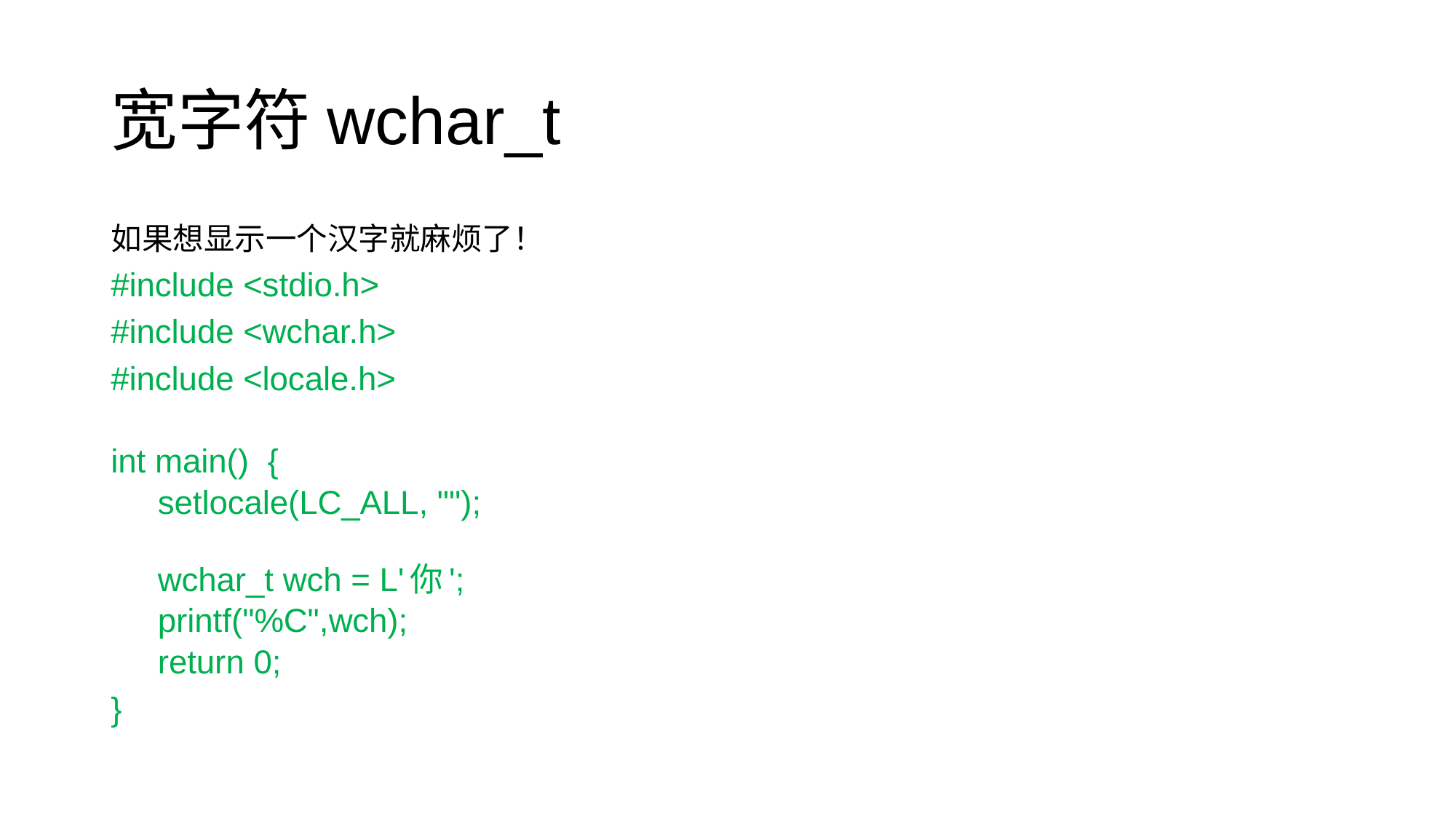

# 宽字符wchar_t
如果想显示一个汉字就麻烦了！
#include <stdio.h>
#include <wchar.h>
#include <locale.h>
int main()  {
setlocale(LC_ALL, "");
wchar_t wch = L'你';
printf("%C",wch);
return 0;
}